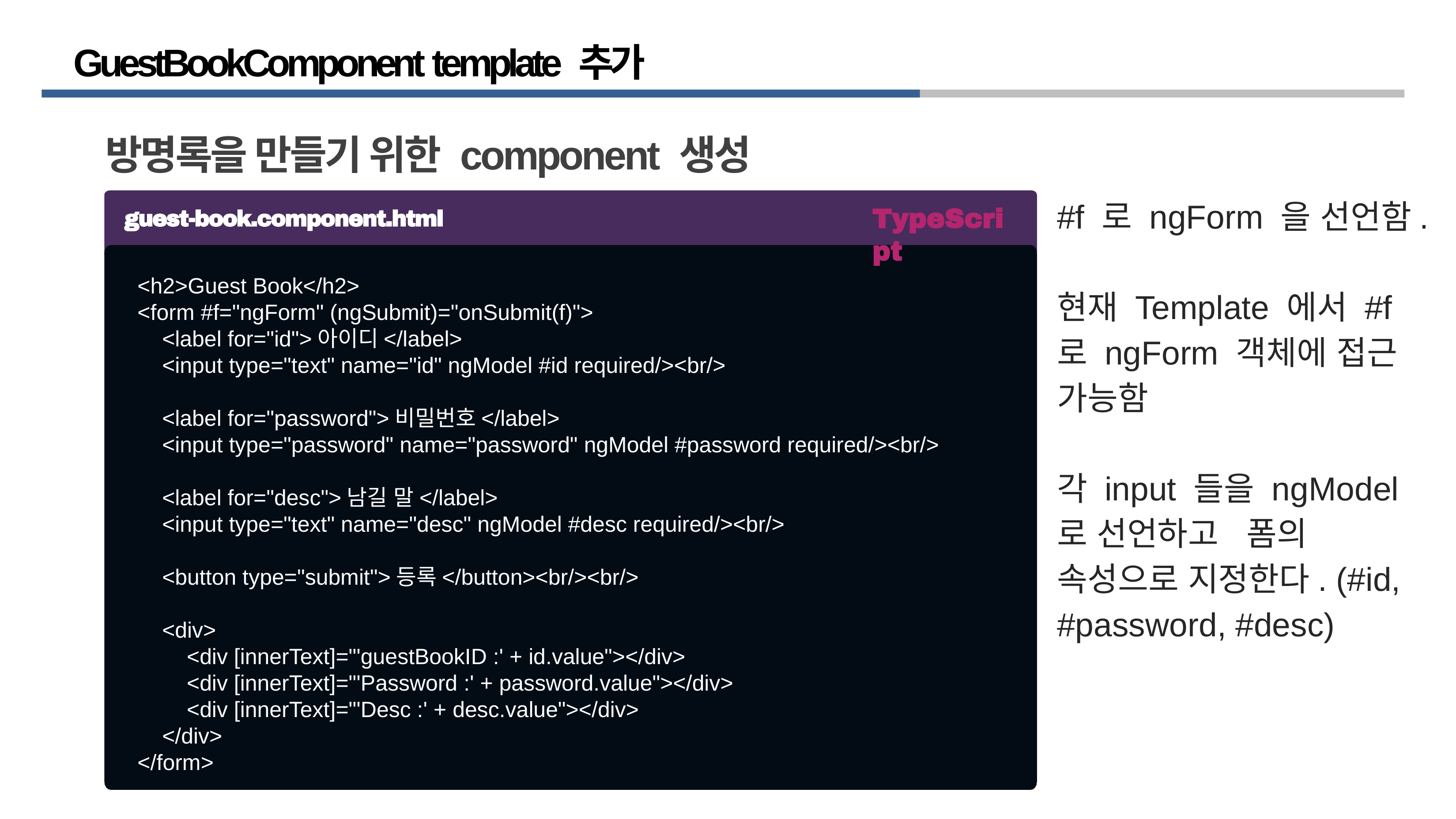

# GuestBookComponent template 추가
방명록을 만들기 위한 component 생성

#f 로 ngForm 을 선언함.

현재 Template 에서 #f 로 ngForm 객체에 접근 가능함

각 input 들을 ngModel로 선언하고   폼의 속성으로 지정한다. (#id, #password, #desc)
TypeScript
guest-book.component.html

<h2>Guest Book</h2>
<form #f="ngForm" (ngSubmit)="onSubmit(f)">
    <label for="id">아이디</label>
    <input type="text" name="id" ngModel #id required/><br/>
    <label for="password">비밀번호</label>
    <input type="password" name="password" ngModel #password required/><br/>
    <label for="desc">남길 말</label>
    <input type="text" name="desc" ngModel #desc required/><br/>
    <button type="submit">등록</button><br/><br/>
    <div>
        <div [innerText]="'guestBookID :' + id.value"></div>
        <div [innerText]="'Password :' + password.value"></div>
        <div [innerText]="'Desc :' + desc.value"></div>
    </div>
</form>